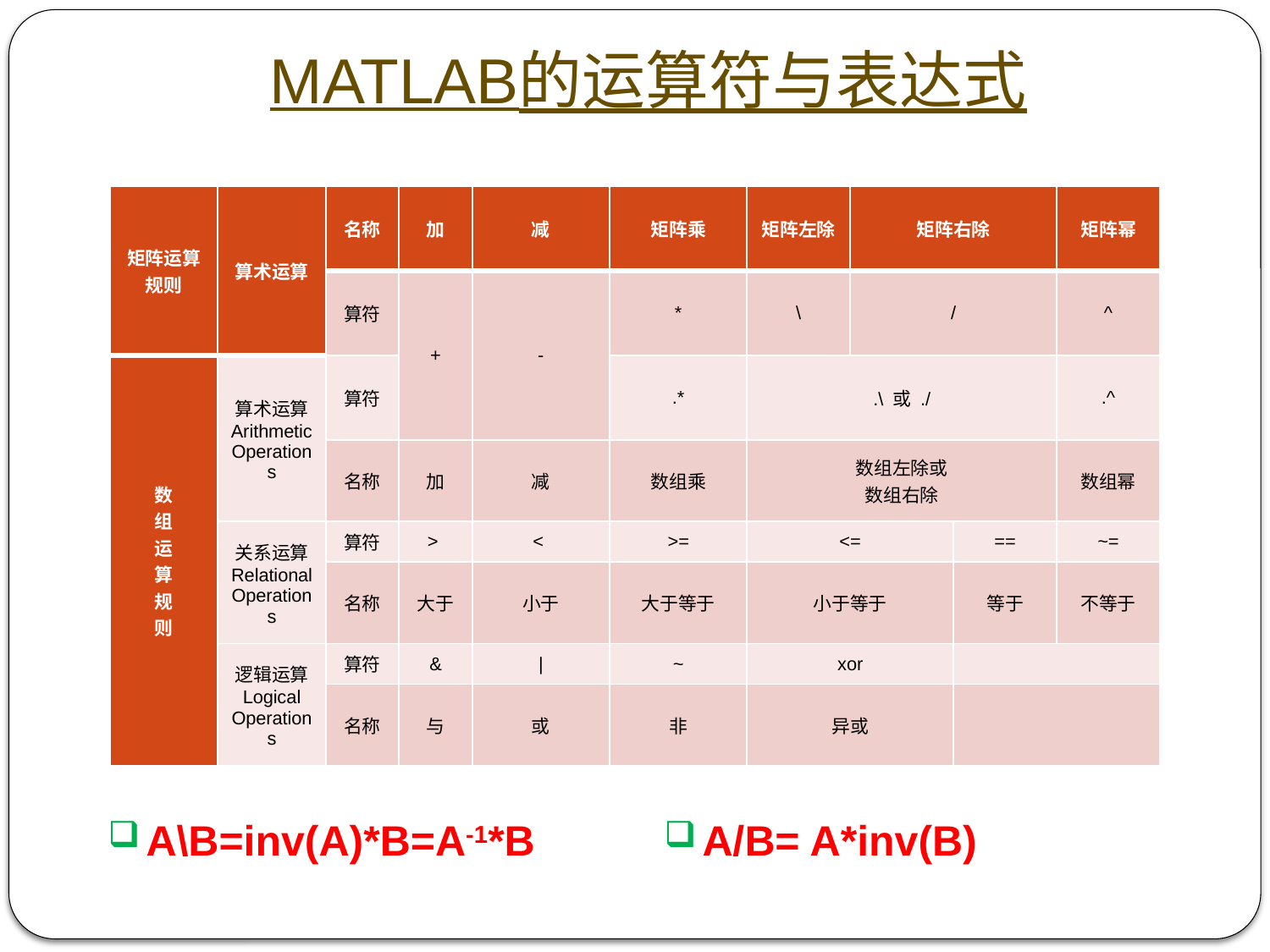

# MATLAB的运算符与表达式
| 矩阵运算规则 | 算术运算 | 名称 | 加 | 减 | 矩阵乘 | 矩阵左除 | 矩阵右除 |  | 矩阵幂 |
| --- | --- | --- | --- | --- | --- | --- | --- | --- | --- |
|  |  | 算符 | + | - | \* | \ | / |  | ^ |
| 数 组 运 算 规 则 | 算术运算 Arithmetic Operations | 算符 |  |  | .\* | .\ 或 ./ |  |  | .^ |
|  |  | 名称 | 加 | 减 | 数组乘 | 数组左除或 数组右除 |  |  | 数组幂 |
|  | 关系运算 Relational Operations | 算符 | > | < | >= | <= |  | == | ~= |
|  |  | 名称 | 大于 | 小于 | 大于等于 | 小于等于 |  | 等于 | 不等于 |
|  | 逻辑运算 Logical Operations | 算符 | & | | | ~ | xor |  |  |  |
|  |  | 名称 | 与 | 或 | 非 | 异或 |  |  |  |
A/B= A*inv(B)
A\B=inv(A)*B=A-1*B